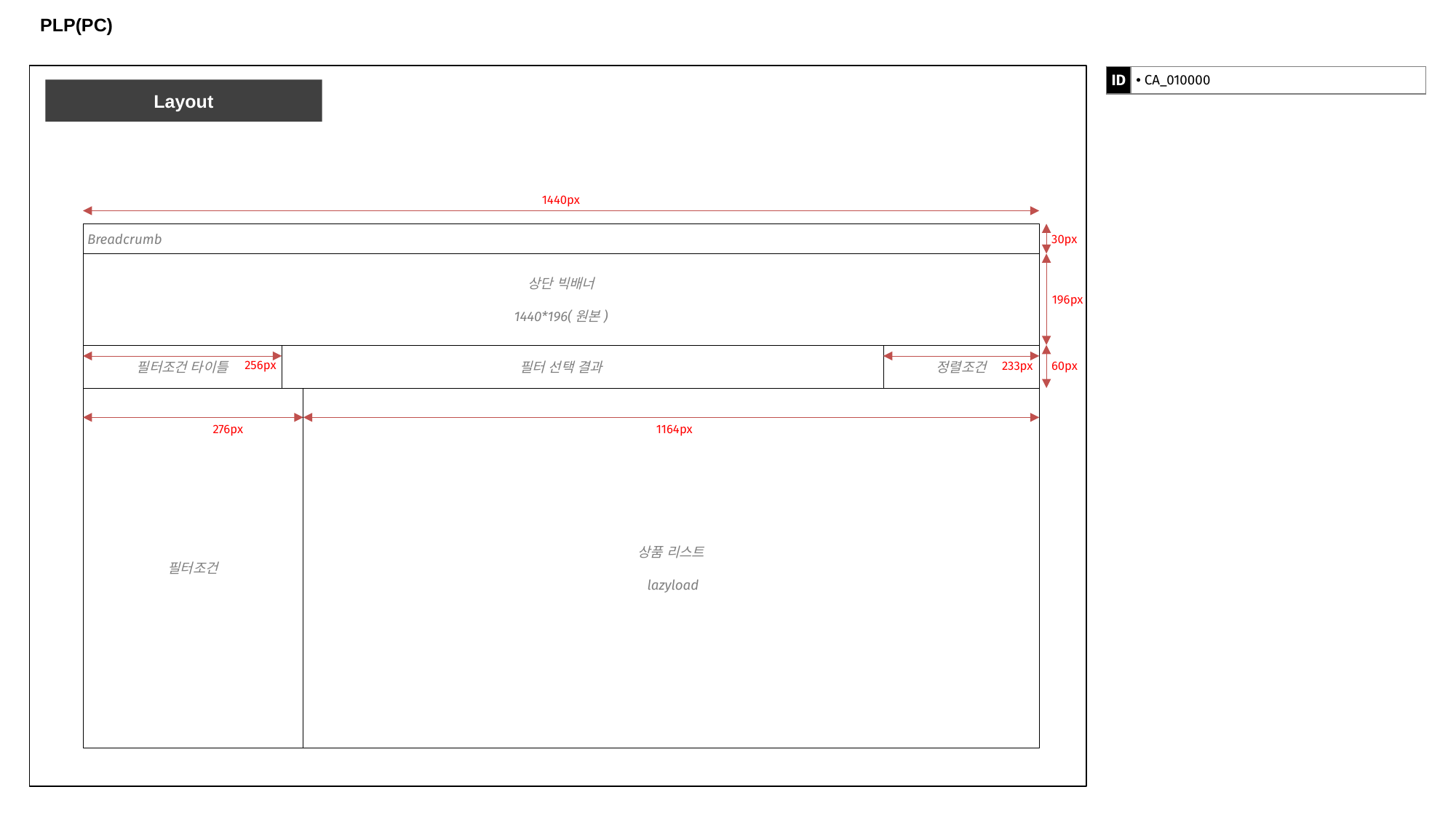

# PLP(PC)

| ID | CA\_010000 |
| --- | --- |
Layout
1440px
Breadcrumb
30px
상단 빅배너

1440*196(원본)
196px
필터 선택 결과
필터조건 타이틀
정렬조건
256px
233px
60px
필터조건
상품 리스트

 lazyload
276px
1164px